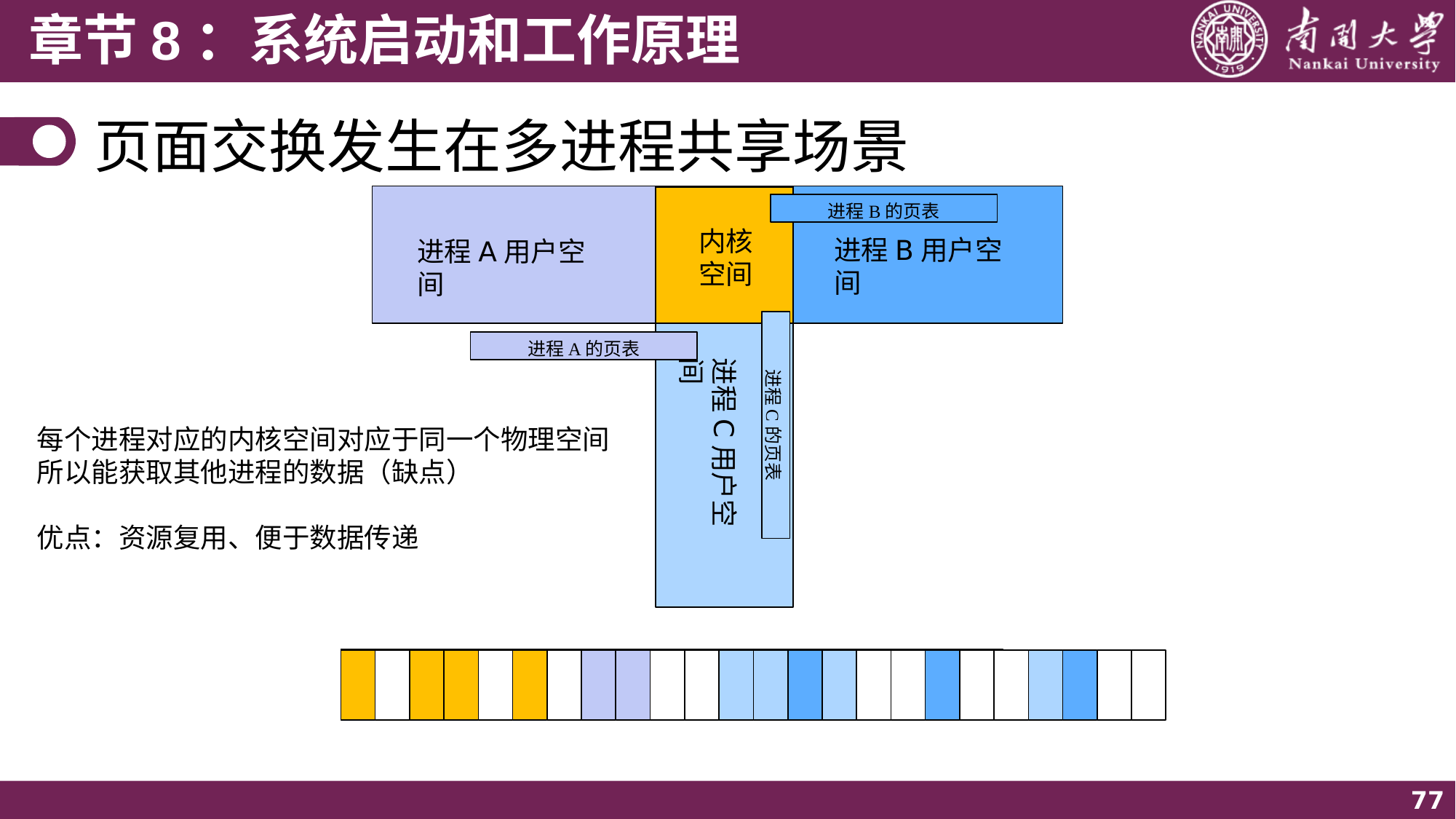

# 页面交换发生在多进程共享场景

进程B的页表
内核
空间
进程B用户空间
进程A用户空间

进程A的页表
进程C的页表
每个进程对应的内核空间对应于同一个物理空间
所以能获取其他进程的数据（缺点）
优点：资源复用、便于数据传递
进程C用户空间

77